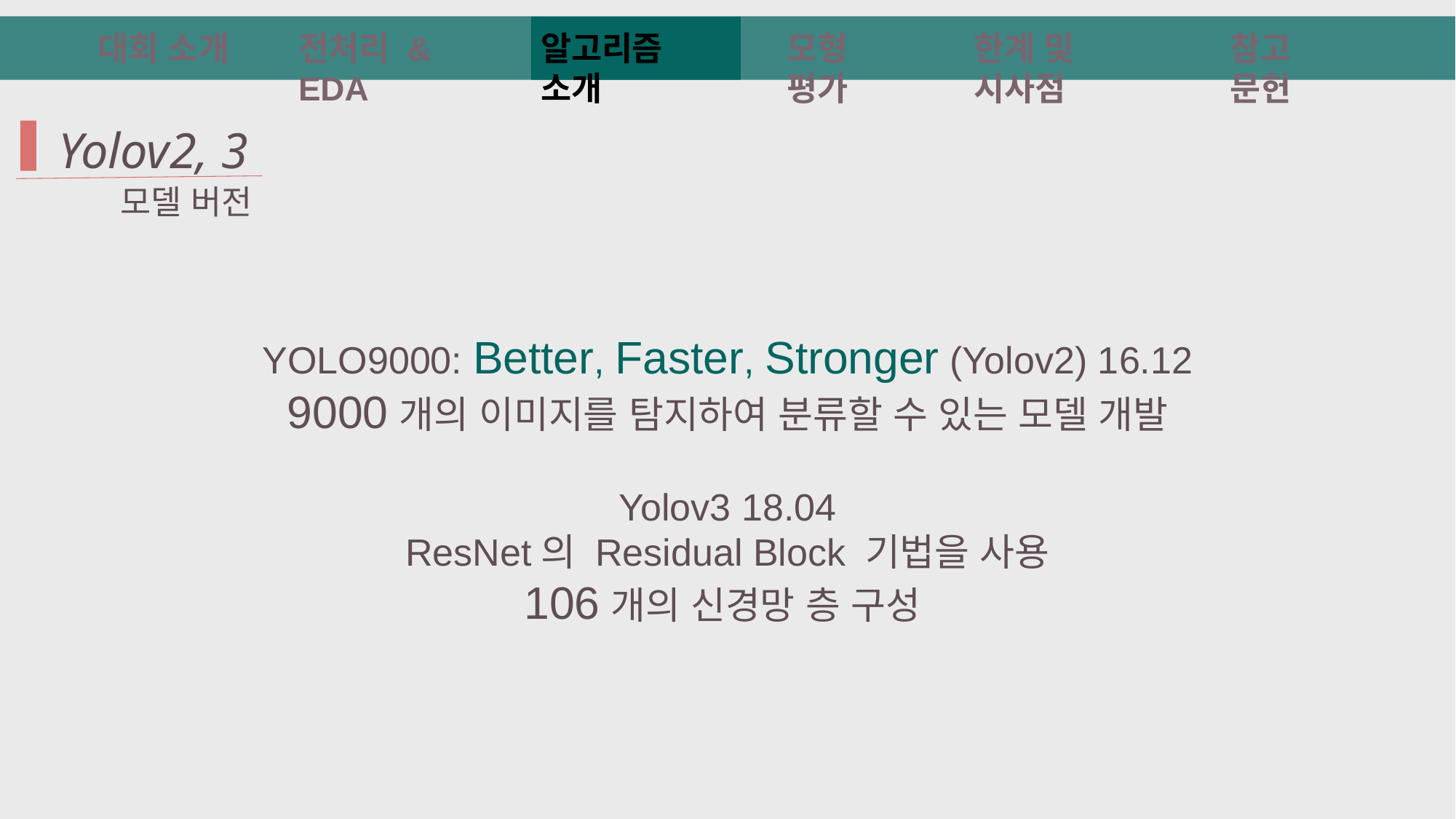

대회 소개
전처리 & EDA
알고리즘 소개
모형 평가
한계 및 시사점
참고 문헌
  Yolov2, 3

모델 버전
YOLO9000: Better, Faster, Stronger (Yolov2) 16.12
9000개의 이미지를 탐지하여 분류할 수 있는 모델 개발

Yolov3 18.04
ResNet의 Residual Block 기법을 사용
106개의 신경망 층 구성